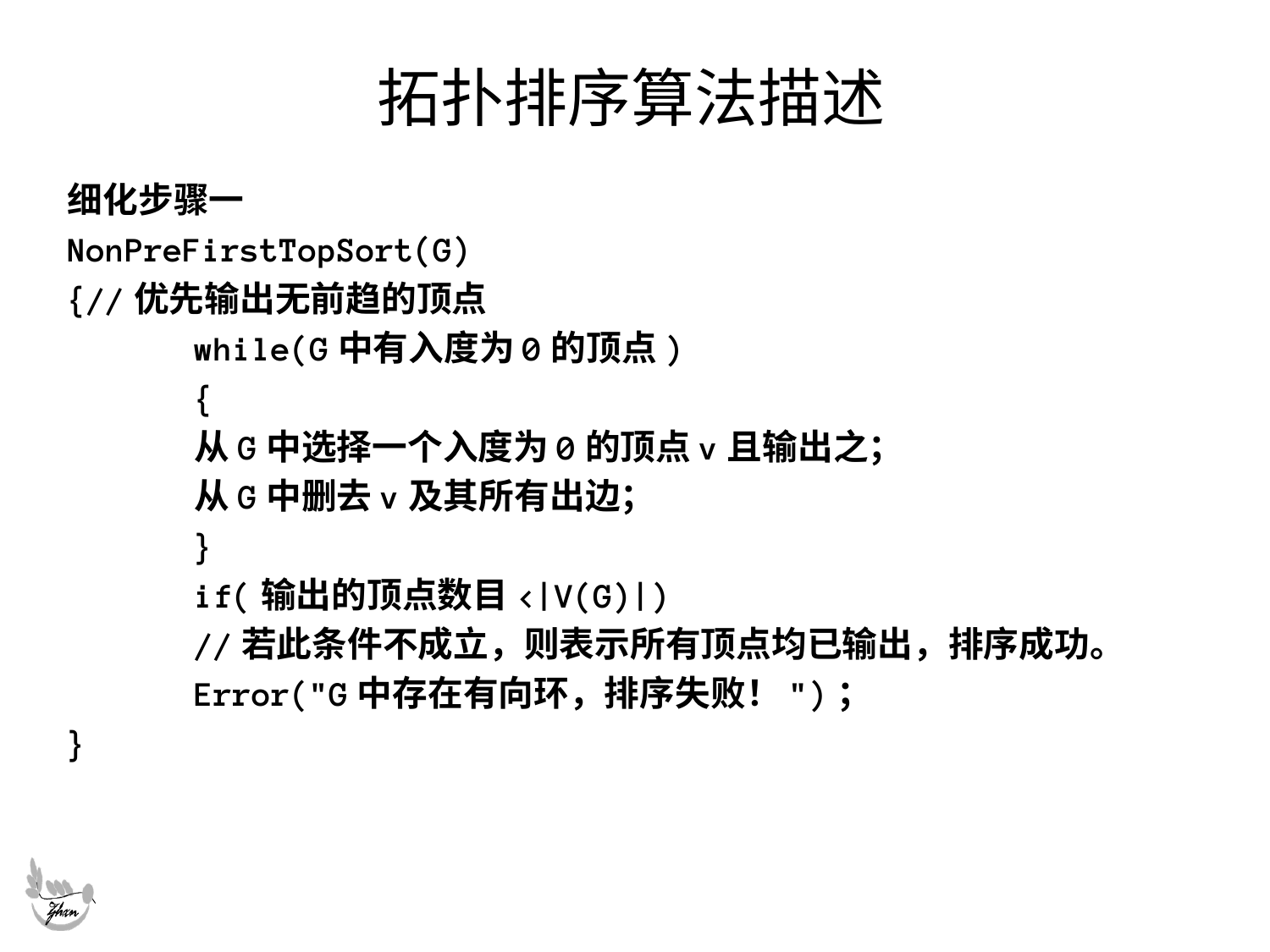

# 拓扑排序算法描述
细化步骤一
NonPreFirstTopSort(G)
{//优先输出无前趋的顶点
  	while(G中有入度为0的顶点)
  	{
       	从G中选择一个入度为0的顶点v且输出之；
     　	从G中删去v及其所有出边；
  	}
  	if(输出的顶点数目<|V(G)|)
    	//若此条件不成立，则表示所有顶点均已输出，排序成功。
     	Error("G中存在有向环，排序失败！")；
}

148